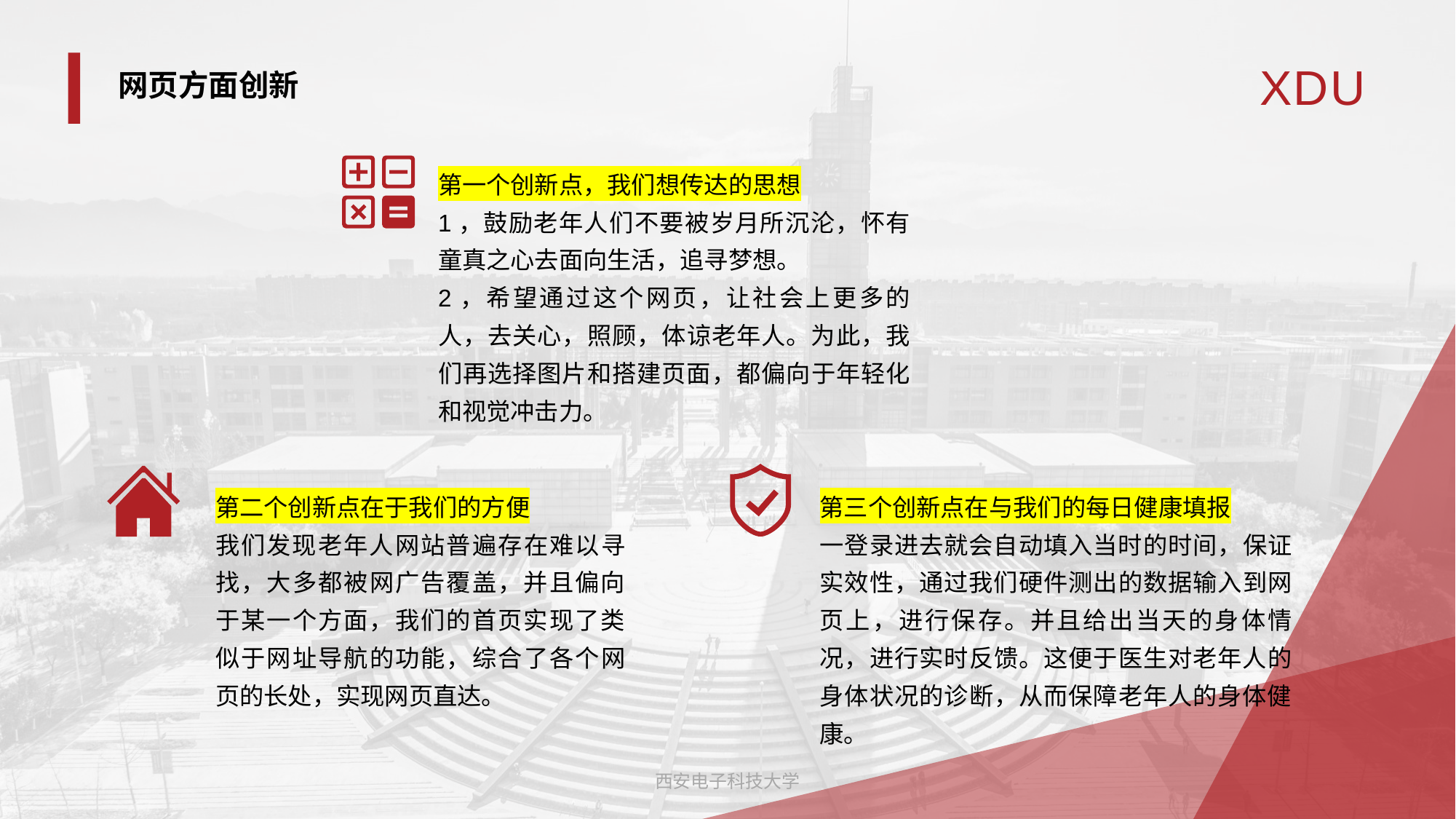

# 网页方面创新

第一个创新点，我们想传达的思想
1，鼓励老年人们不要被岁月所沉沦，怀有童真之心去面向生活，追寻梦想。
2，希望通过这个网页，让社会上更多的人，去关心，照顾，体谅老年人。为此，我们再选择图片和搭建页面，都偏向于年轻化和视觉冲击力。

第二个创新点在于我们的方便
我们发现老年人网站普遍存在难以寻找，大多都被网广告覆盖，并且偏向于某一个方面，我们的首页实现了类似于网址导航的功能，综合了各个网页的长处，实现网页直达。

第三个创新点在与我们的每日健康填报
一登录进去就会自动填入当时的时间，保证实效性，通过我们硬件测出的数据输入到网页上，进行保存。并且给出当天的身体情况，进行实时反馈。这便于医生对老年人的身体状况的诊断，从而保障老年人的身体健康。

西安电子科技大学
19